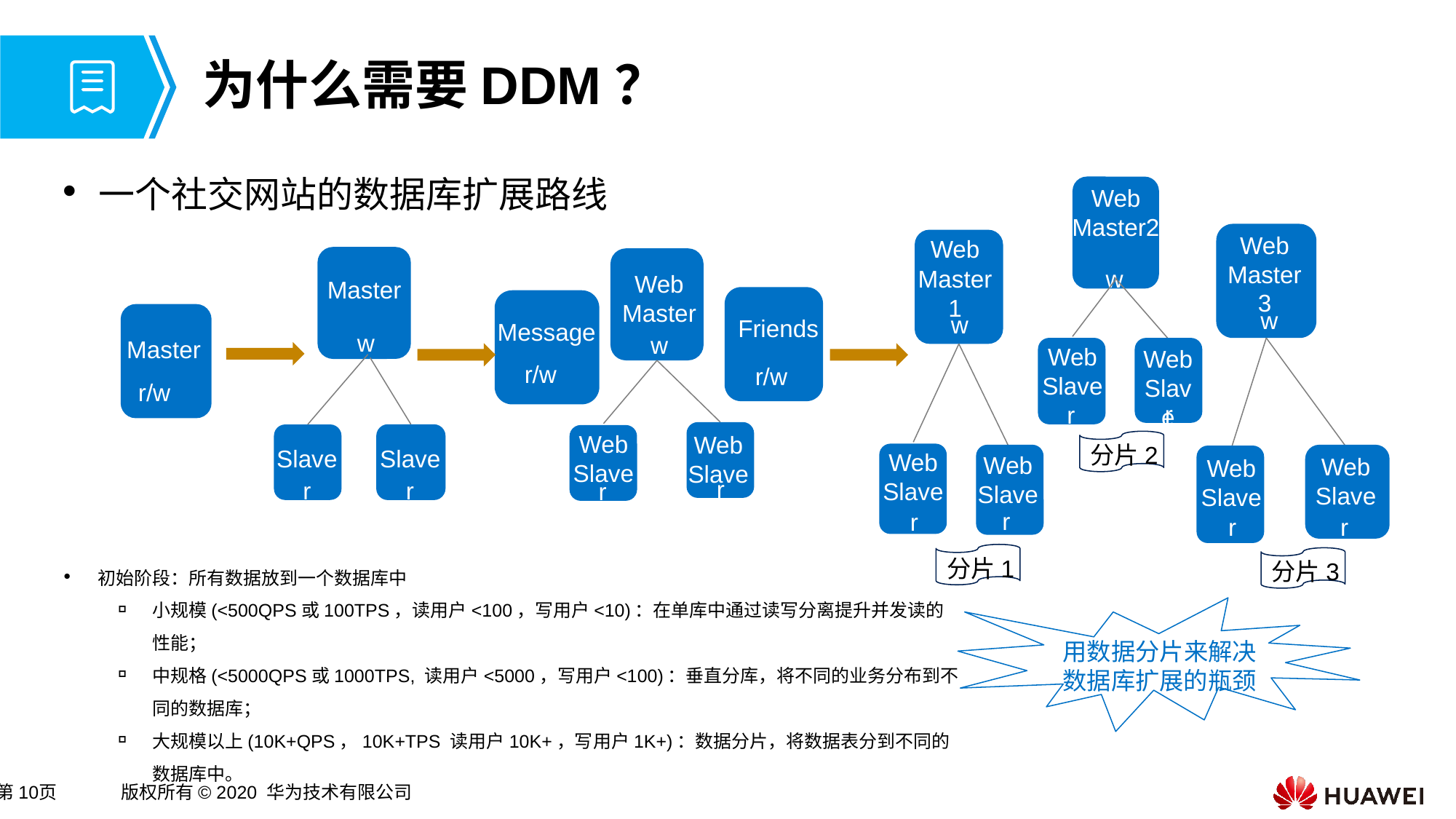

# 为什么需要DDM？
一个社交网站的数据库扩展路线

Web
Master2

Web
Master
3
Web
Master
1
  w

Web
Master
Master

  w
  w
w
w

Friends
Message
Master
Web
Slave

Web
Slave

r/w
r/w
r/w
r
r

Web
Slave

Web
Slave

分片2
Slave
Slave
Web
Slave

Web
Slave

Web
Slave
Web
Slave
r
r
r
r
r
r
r
r

分片1

分片3
初始阶段：所有数据放到一个数据库中
小规模(<500QPS或100TPS，读用户<100，写用户<10)：在单库中通过读写分离提升并发读的性能；
中规格(<5000QPS或1000TPS, 读用户<5000，写用户<100)：垂直分库，将不同的业务分布到不同的数据库；
大规模以上(10K+QPS，10K+TPS 读用户10K+，写用户1K+)：数据分片，将数据表分到不同的数据库中。

用数据分片来解决数据库扩展的瓶颈